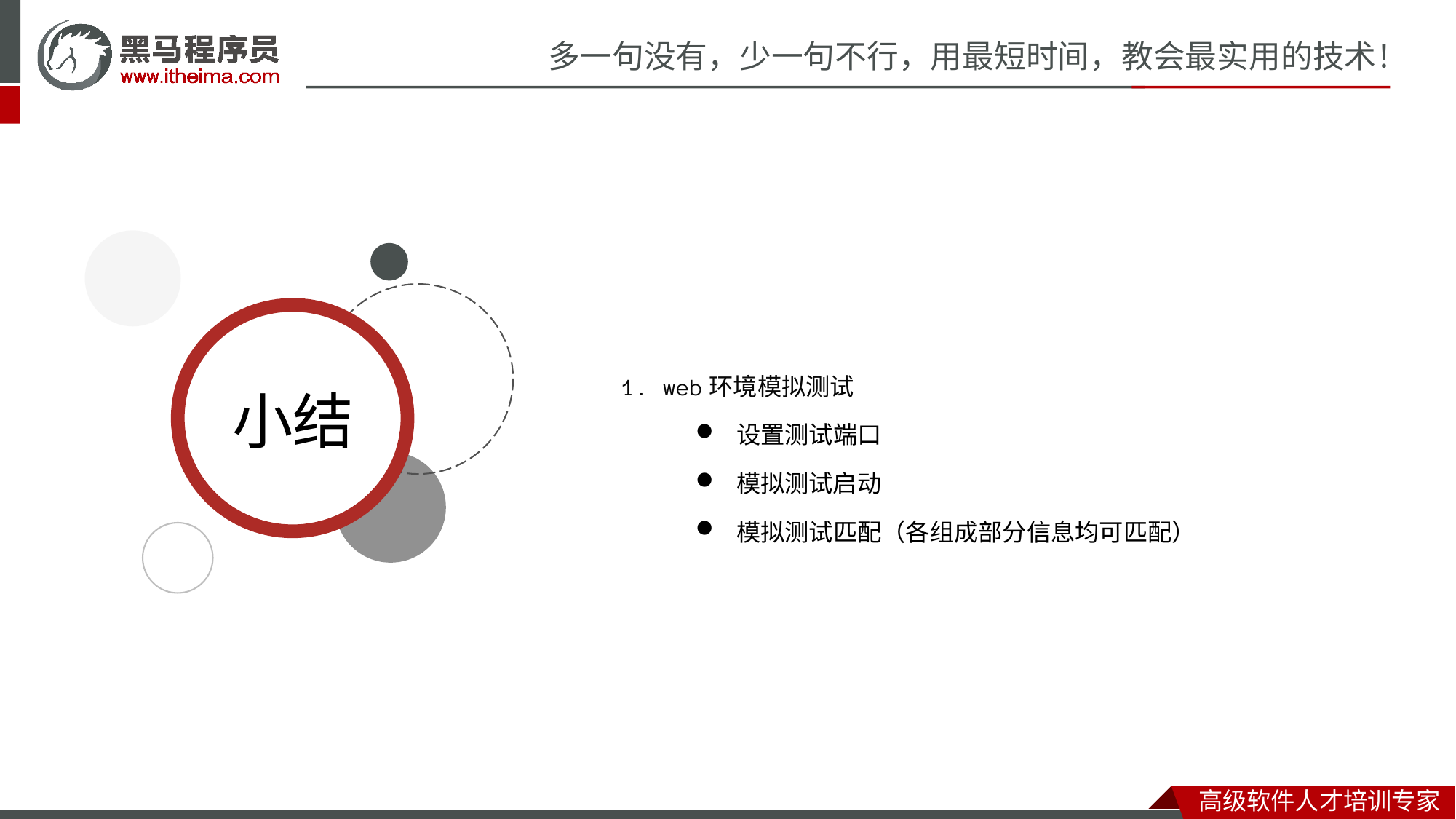

web环境模拟测试
设置测试端口
模拟测试启动
模拟测试匹配（各组成部分信息均可匹配）